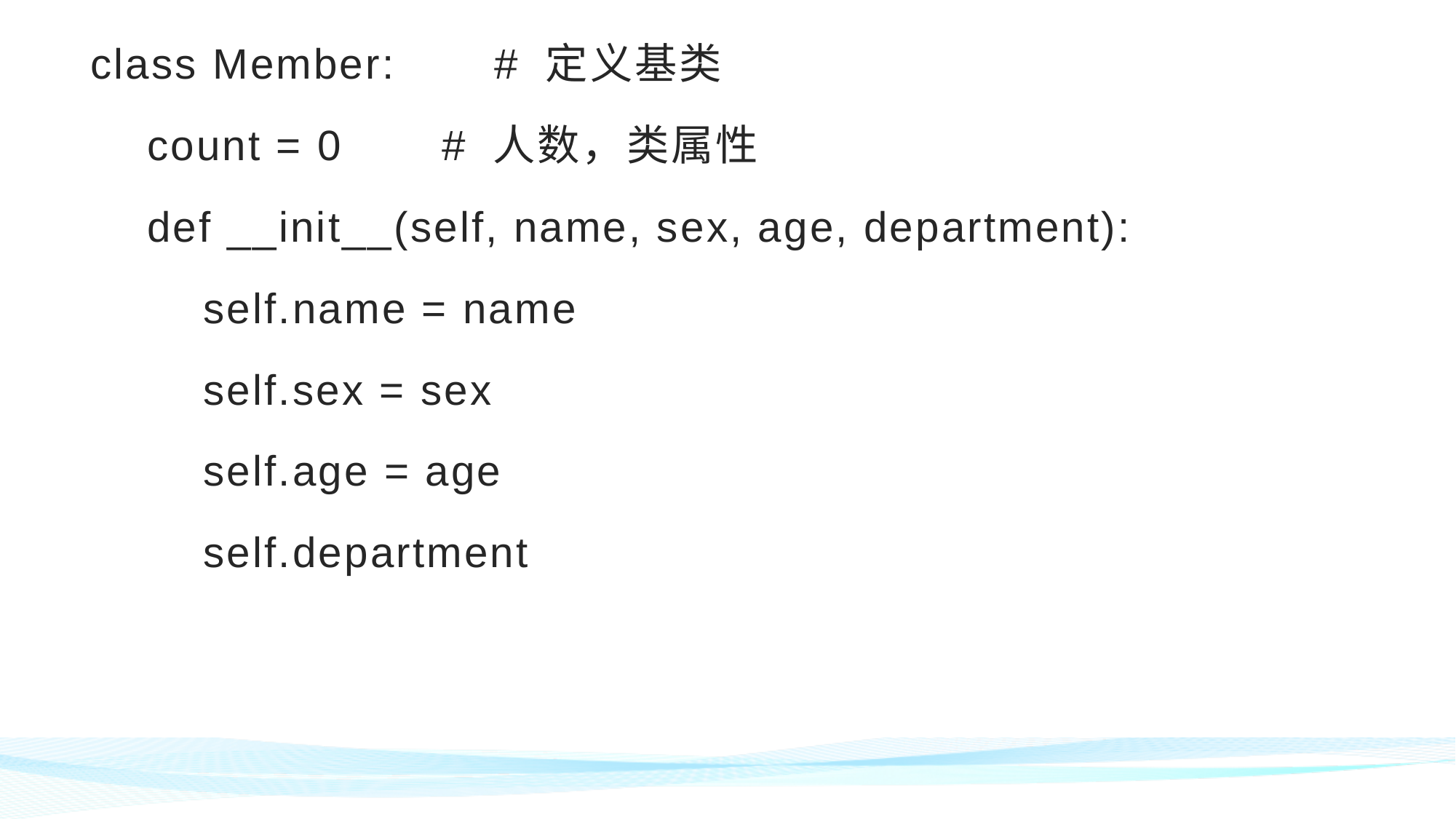

class Member:       # 定义基类
    count = 0       # 人数，类属性
    def __init__(self, name, sex, age, department):
        self.name = name
        self.sex = sex
        self.age = age
        self.department